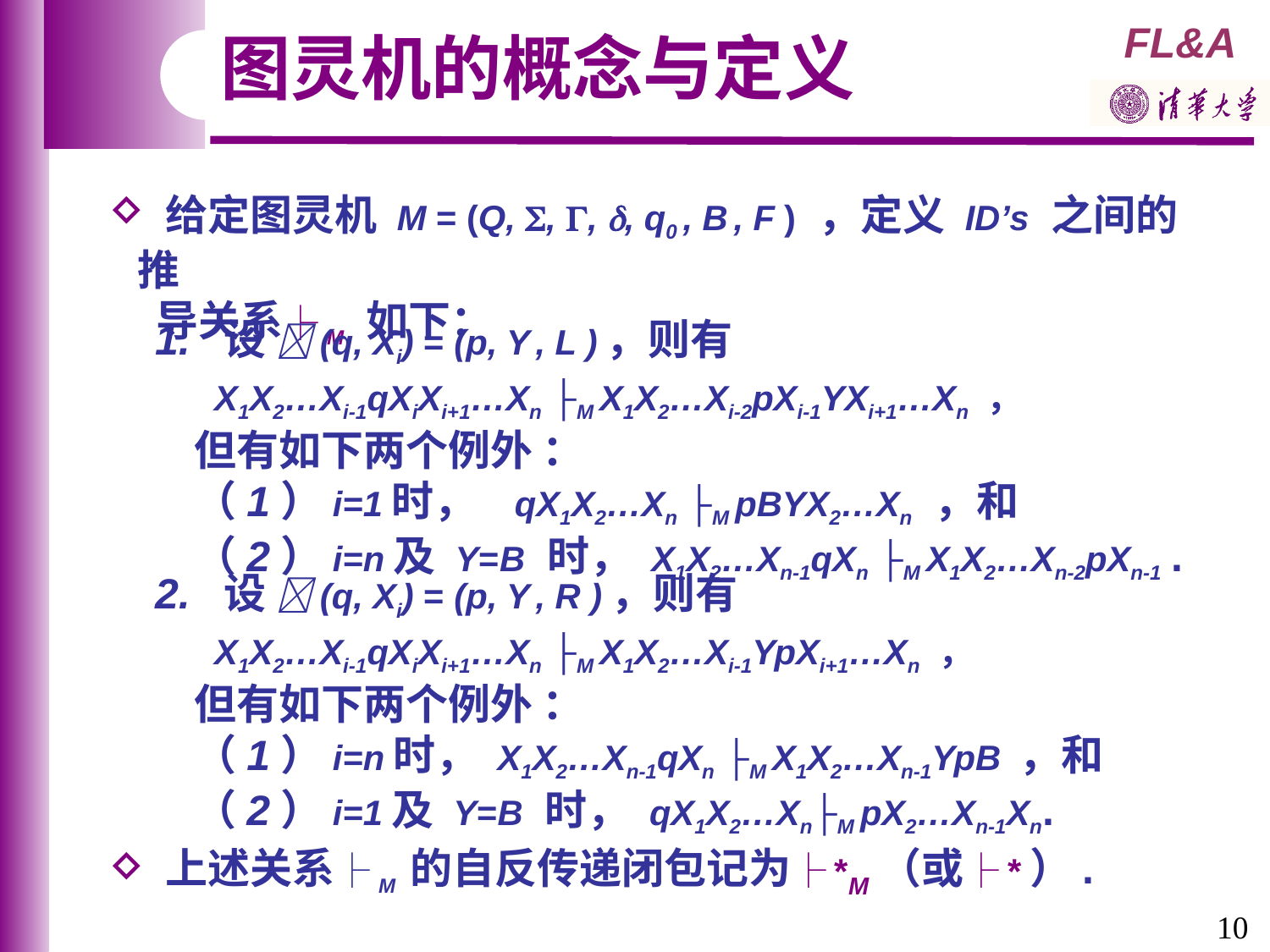

图灵机的概念与定义
 给定图灵机 M = (Q, Σ, Γ, δ, q0 , B , F ) ，定义 ID’s 之间的推
    导关系├M 如下：
    1.  设 δ(q, Xi) = (p, Y , L )，则有
         X1X2…Xi-1qXiXi+1…Xn ├M X1X2…Xi-2pXi-1YXi+1…Xn ，
        但有如下两个例外 ：
        （1）i=1时，   qX1X2…Xn ├M pBYX2…Xn ，和
        （2）i=n及 Y=B 时， X1X2…Xn-1qXn ├M X1X2…Xn-2pXn-1 .
    2.  设 δ(q, Xi) = (p, Y , R )，则有
         X1X2…Xi-1qXiXi+1…Xn ├M X1X2…Xi-1YpXi+1…Xn ，
        但有如下两个例外 ：
        （1）i=n时， X1X2…Xn-1qXn ├M X1X2…Xn-1YpB ，和
        （2）i=1及 Y=B 时， qX1X2…Xn├M pX2…Xn-1Xn.
 上述关系├M 的自反传递闭包记为├*M（或├*）.
10